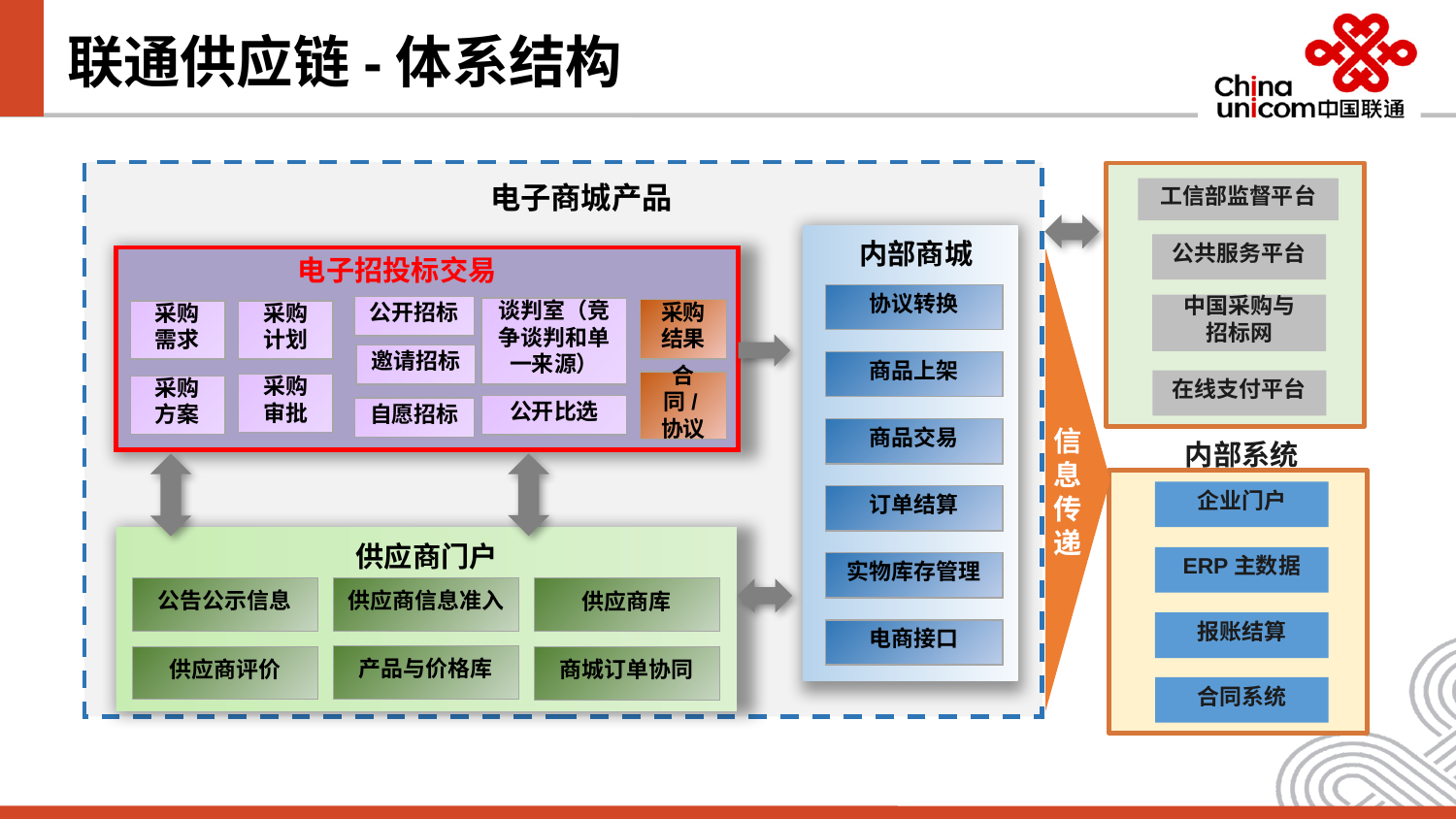

# 联通供应链-体系结构

电子商城产品
工信部监督平台

内部商城
公共服务平台
电子招投标交易

协议转换
中国采购与
招标网
公开招标
谈判室（竞争谈判和单一来源）
采购结果
采购需求
采购计划

邀请招标
商品上架
在线支付平台
合同/协议
采购审批
采购方案
公开比选
自愿招标
信息传递
商品交易
信息传递
内部系统

企业门户
订单结算

供应商门户
ERP主数据
实物库存管理

供应商信息准入
公告公示信息
供应商库
报账结算
电商接口
产品与价格库
供应商评价
商城订单协同
合同系统